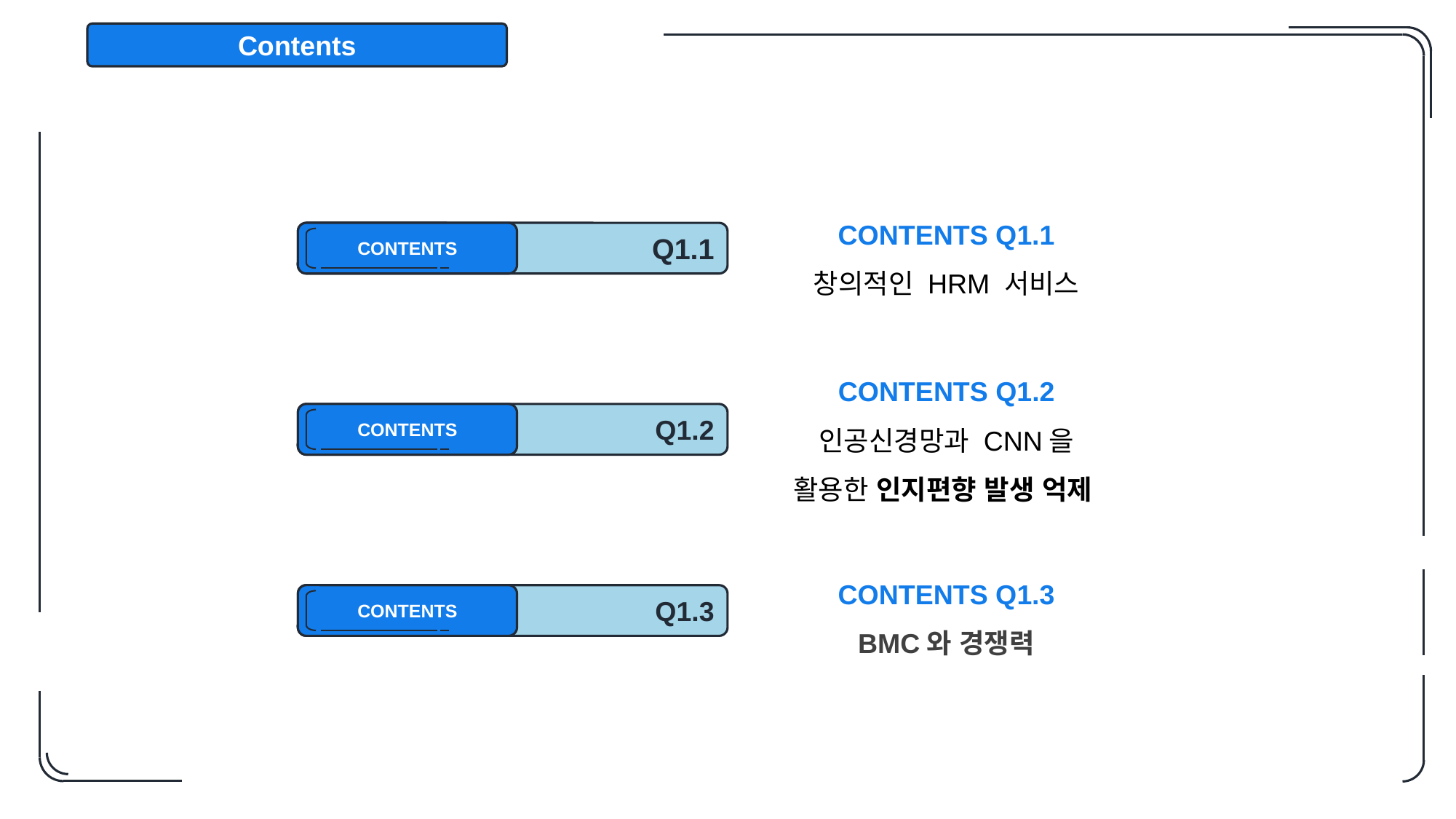

Contents

CONTENTS Q1.1
창의적인 HRM 서비스
CONTENTS
Q1.1
CONTENTS Q1.2
인공신경망과 CNN을 활용한 인지편향 발생 억제

CONTENTS
Q1.2

CONTENTS Q1.3
BMC와 경쟁력
CONTENTS
Q1.3